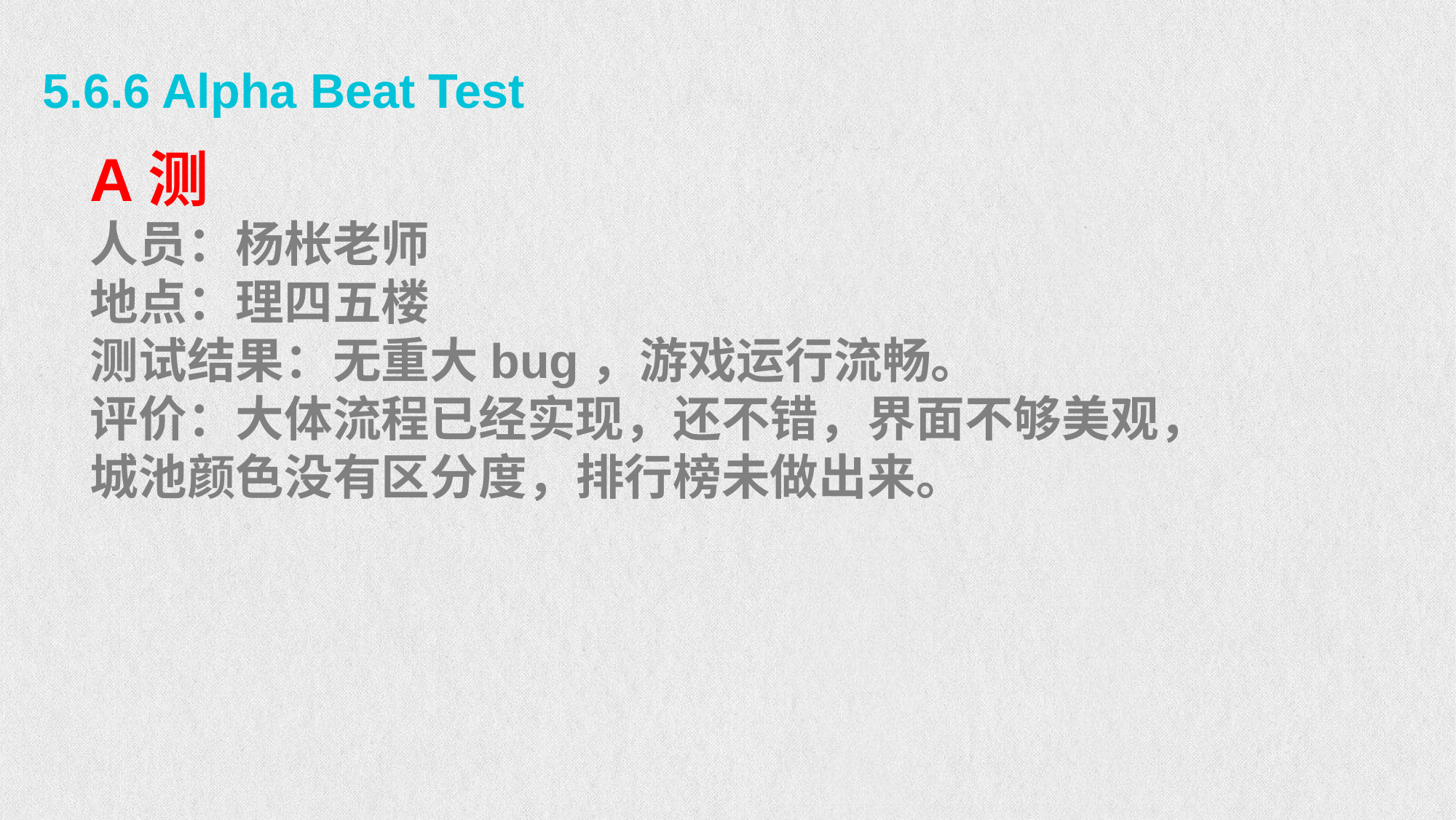

5.6.6 Alpha Beat Test

A测
人员：杨枨老师
地点：理四五楼
测试结果：无重大bug，游戏运行流畅。
评价：大体流程已经实现，还不错，界面不够美观，城池颜色没有区分度，排行榜未做出来。